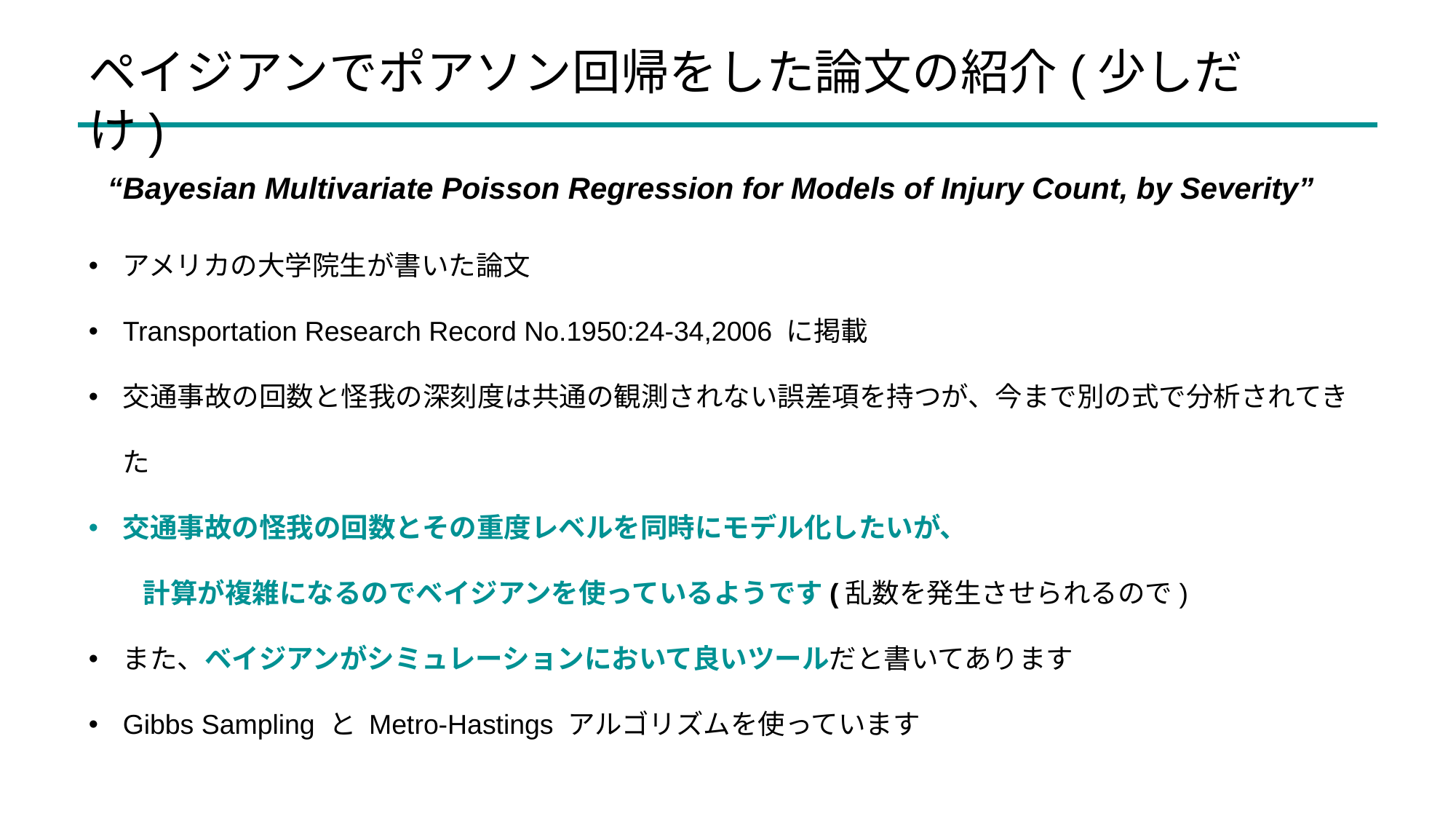

ペイジアンでポアソン回帰をした論文の紹介(少しだけ)
“Bayesian Multivariate Poisson Regression for Models of Injury Count, by Severity”
アメリカの大学院生が書いた論文
Transportation Research Record No.1950:24-34,2006 に掲載
交通事故の回数と怪我の深刻度は共通の観測されない誤差項を持つが、今まで別の式で分析されてきた
交通事故の怪我の回数とその重度レベルを同時にモデル化したいが、
　　計算が複雑になるのでベイジアンを使っているようです(乱数を発生させられるので)
また、ベイジアンがシミュレーションにおいて良いツールだと書いてあります
Gibbs Sampling と Metro-Hastings アルゴリズムを使っています